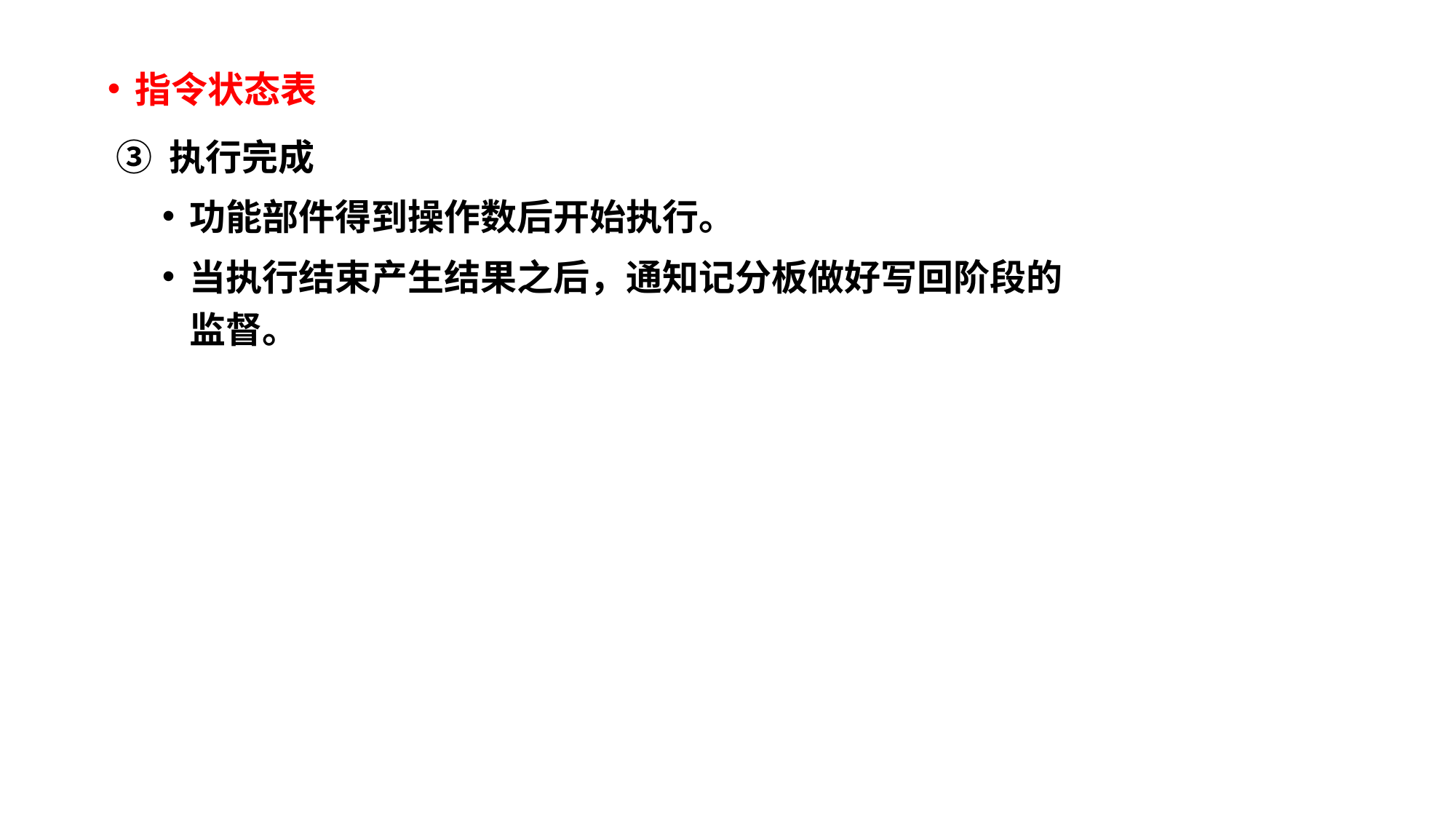

指令状态表
 ③ 执行完成
功能部件得到操作数后开始执行。
当执行结束产生结果之后，通知记分板做好写回阶段的监督。